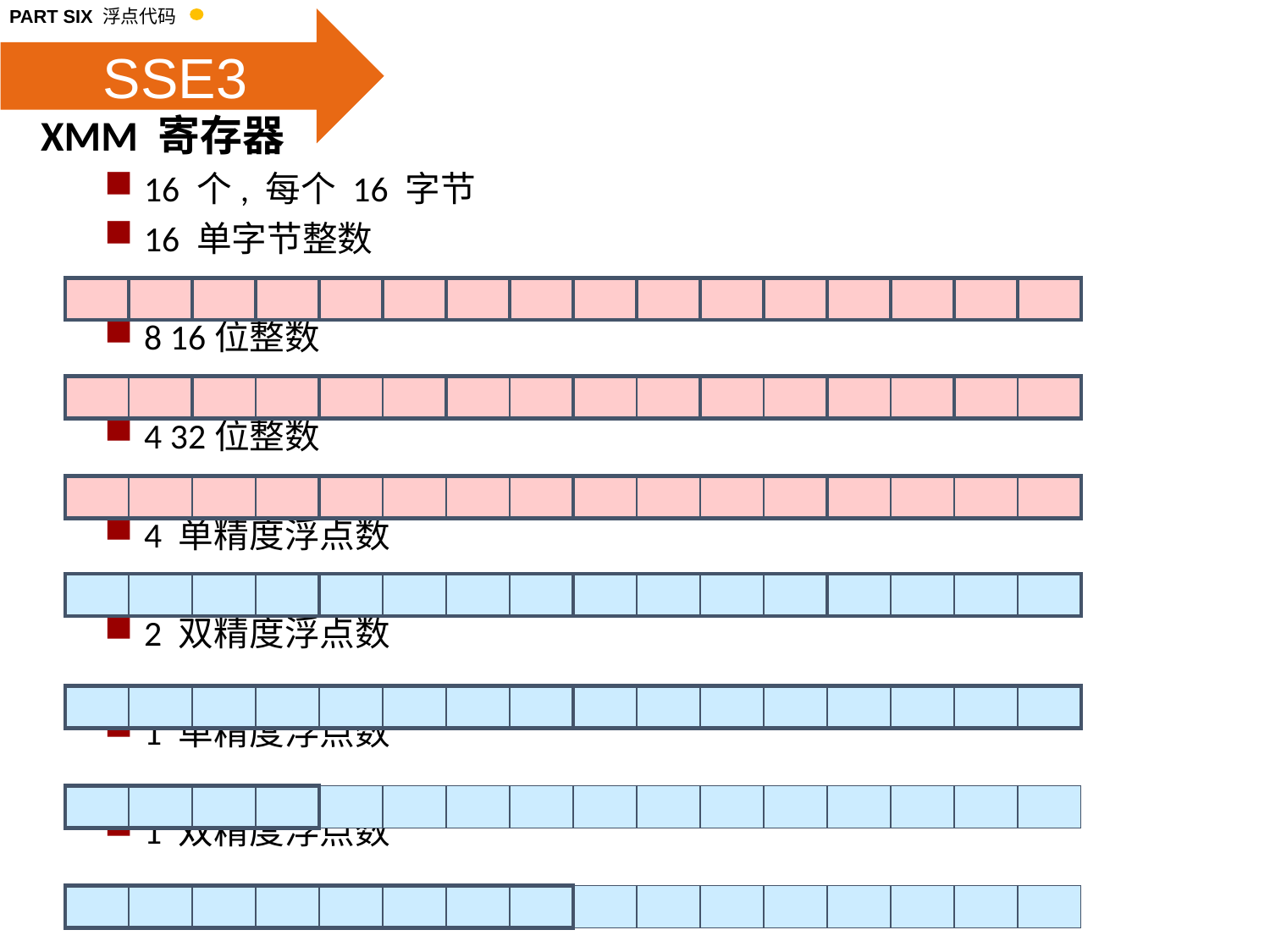

PART SIX 浮点代码
SSE3

XMM 寄存器
16 个, 每个 16 字节
16 单字节整数

8 16位整数

4 32位整数

4 单精度浮点数

2 双精度浮点数

1 单精度浮点数

1 双精度浮点数